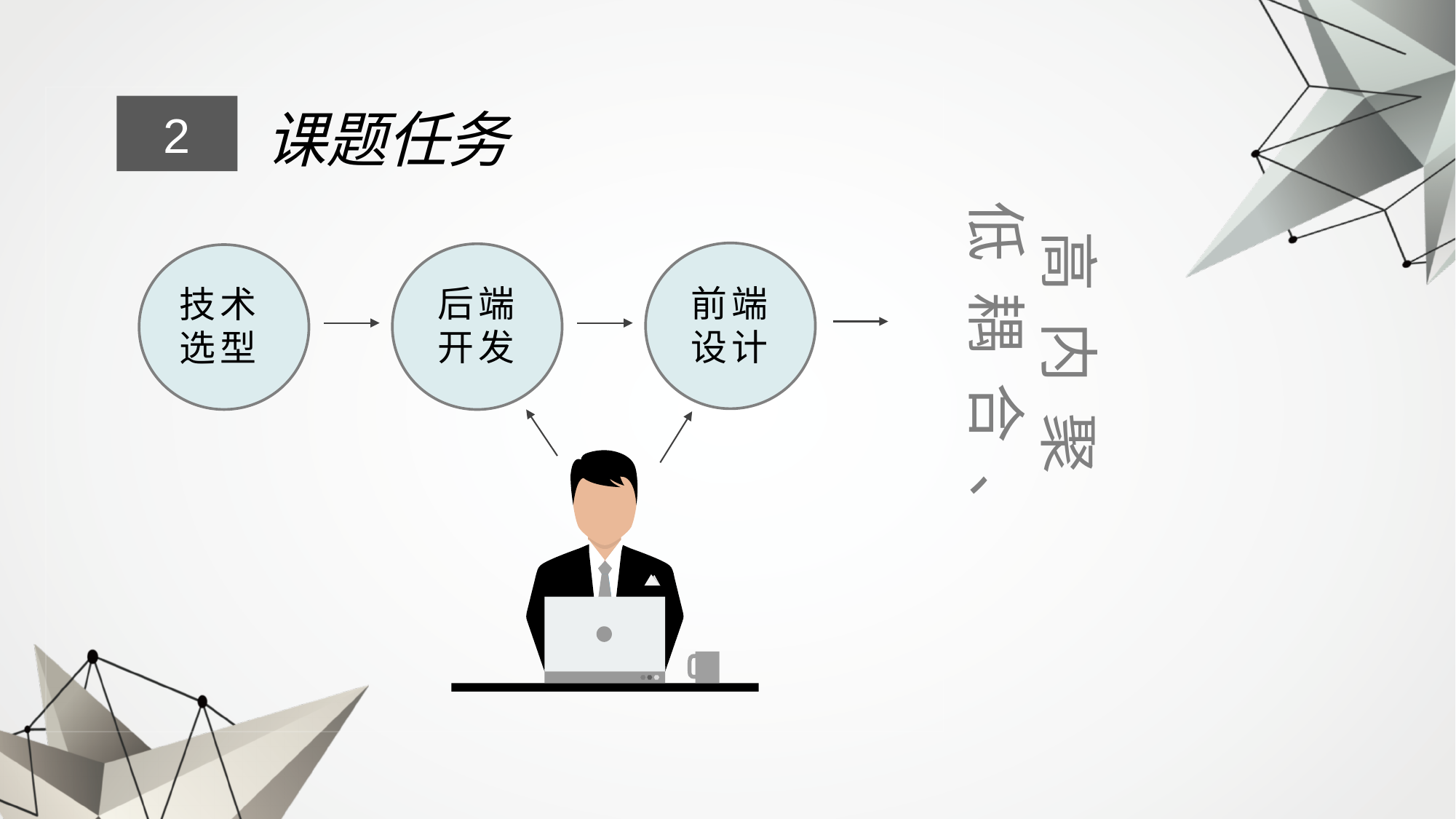

2
课题任务
高内聚  低耦合、

后端开发
前端设计
技术
选型